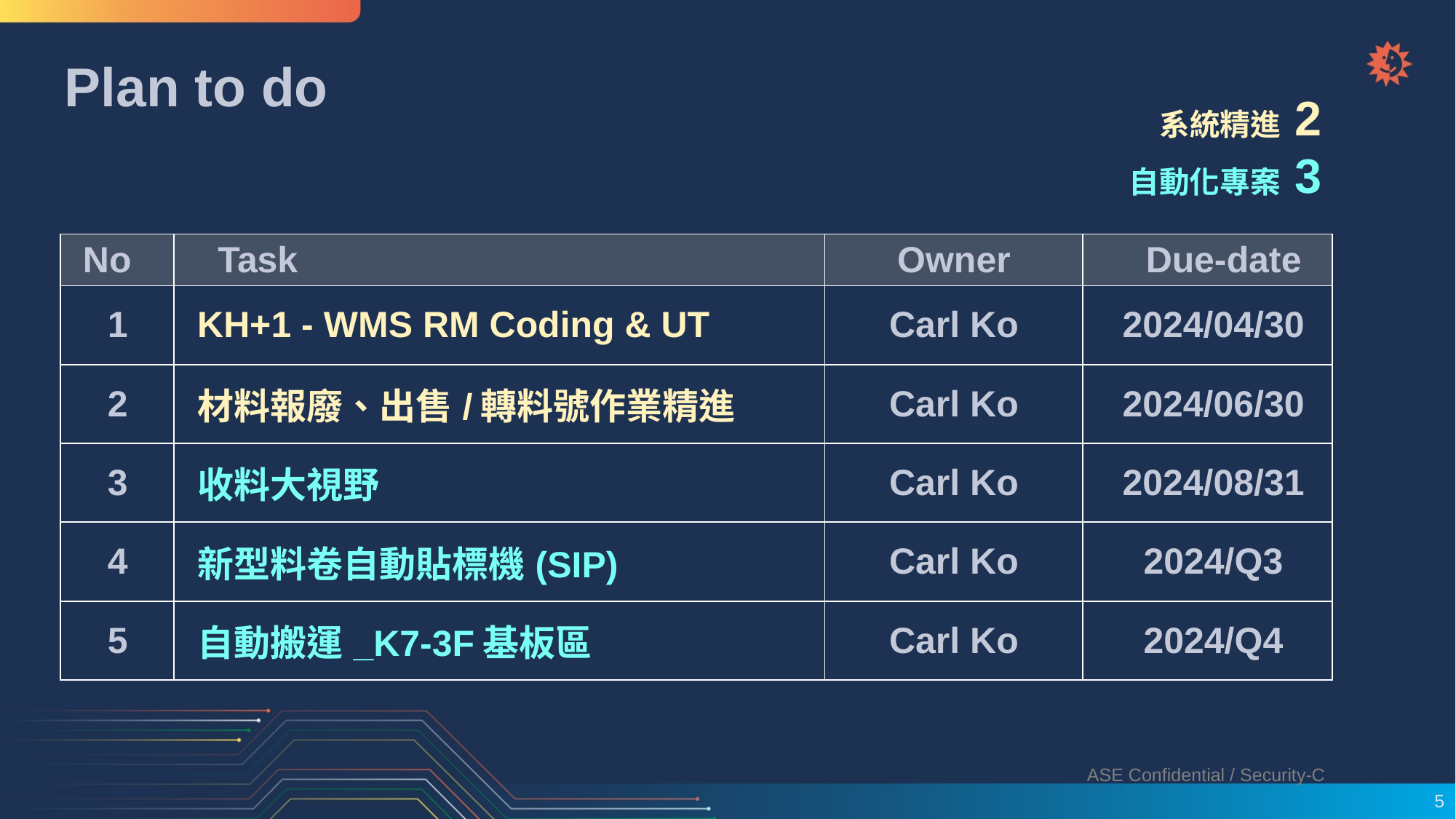

Plan to do
系統精進 2
自動化專案 3

| No | Task | Owner | Due-date |
| --- | --- | --- | --- |
| 1 | KH+1 - WMS RM Coding & UT | Carl Ko | 2024/04/30 |
| 2 | 材料報廢、出售/轉料號作業精進 | Carl Ko | 2024/06/30 |
| 3 | 收料大視野 | Carl Ko | 2024/08/31 |
| 4 | 新型料卷自動貼標機(SIP) | Carl Ko | 2024/Q3 |
| 5 | 自動搬運\_K7-3F基板區 | Carl Ko | 2024/Q4 |